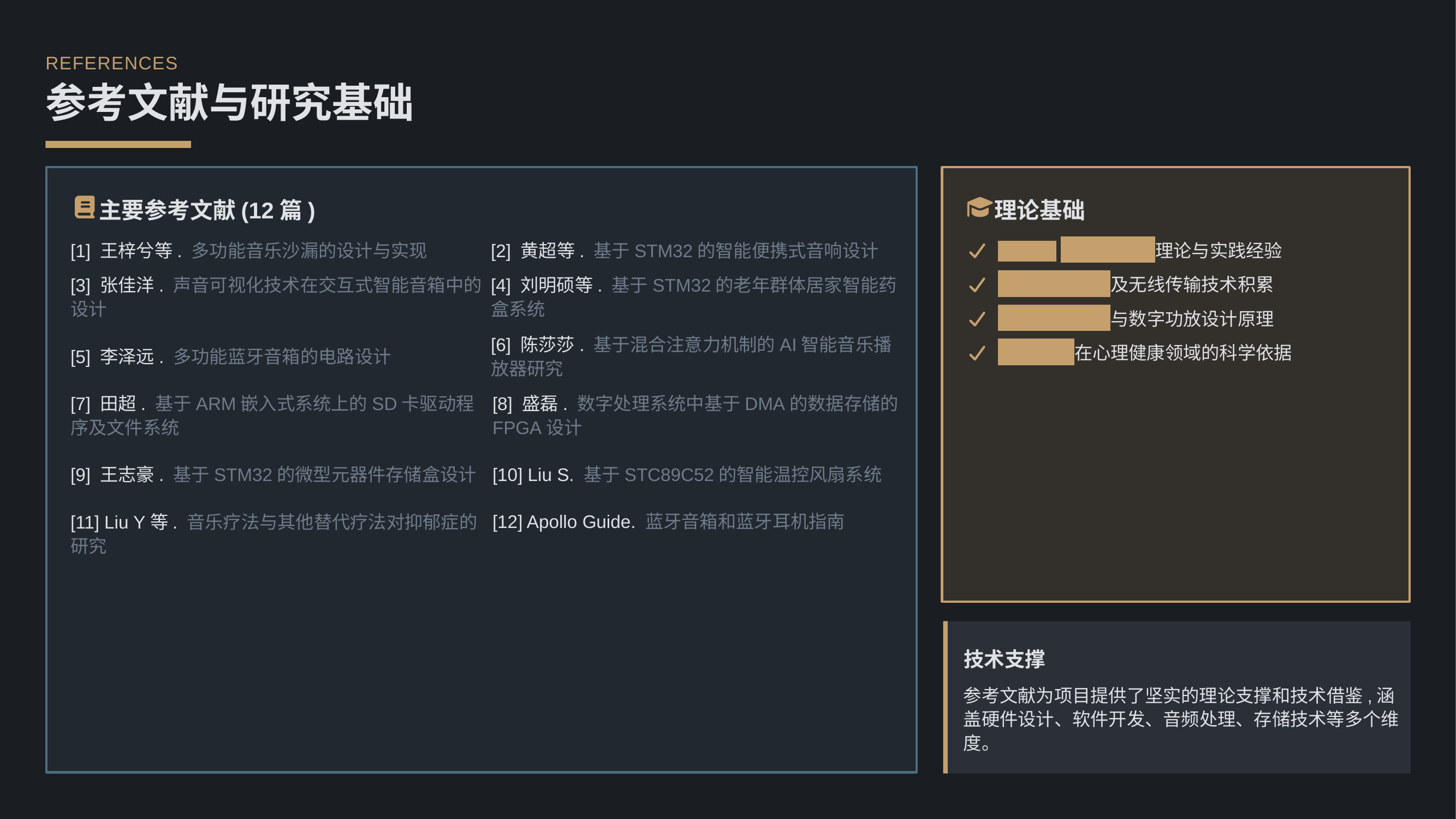

REFERENCES
参考文献与研究基础

主要参考文献(12篇)
理论基础

[1] 王梓兮等. 多功能音乐沙漏的设计与实现
[2] 黄超等. 基于STM32的智能便携式音响设计
STM32嵌入式开发 理论与实践经验

[3] 张佳洋. 声音可视化技术在交互式智能音箱中的设计
[4] 刘明硕等. 基于STM32的老年群体居家智能药盒系统
蓝牙通信协议 及无线传输技术积累

音频信号处理 与数字功放设计原理

[5] 李泽远. 多功能蓝牙音箱的电路设计
[6] 陈莎莎. 基于混合注意力机制的AI智能音乐播放器研究
音乐疗法 在心理健康领域的科学依据

[7] 田超. 基于ARM嵌入式系统上的SD卡驱动程序及文件系统
[8] 盛磊. 数字处理系统中基于DMA的数据存储的FPGA设计
[9] 王志豪. 基于STM32的微型元器件存储盒设计
[10] Liu S. 基于STC89C52的智能温控风扇系统
[11] Liu Y等. 音乐疗法与其他替代疗法对抑郁症的研究
[12] Apollo Guide. 蓝牙音箱和蓝牙耳机指南

技术支撑
参考文献为项目提供了坚实的理论支撑和技术借鉴,涵盖硬件设计、软件开发、音频处理、存储技术等多个维度。